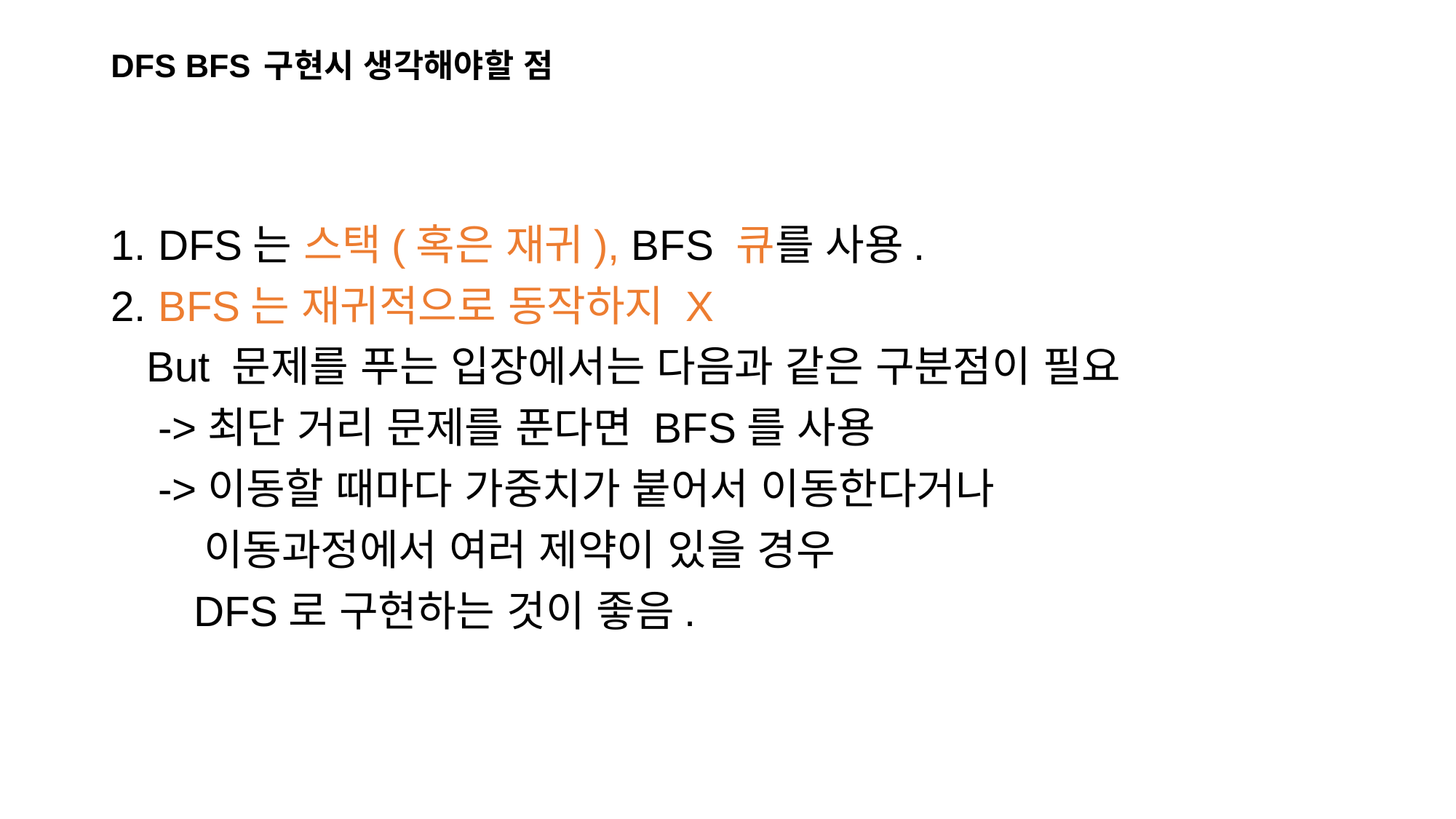

# DFS BFS 구현시 생각해야할 점
1. DFS는 스택(혹은 재귀), BFS 큐를 사용.
2. BFS는 재귀적으로 동작하지 X
   But 문제를 푸는 입장에서는 다음과 같은 구분점이 필요
    ->최단 거리 문제를 푼다면 BFS를 사용
    ->이동할 때마다 가중치가 붙어서 이동한다거나
       이동과정에서 여러 제약이 있을 경우
       DFS로 구현하는 것이 좋음.